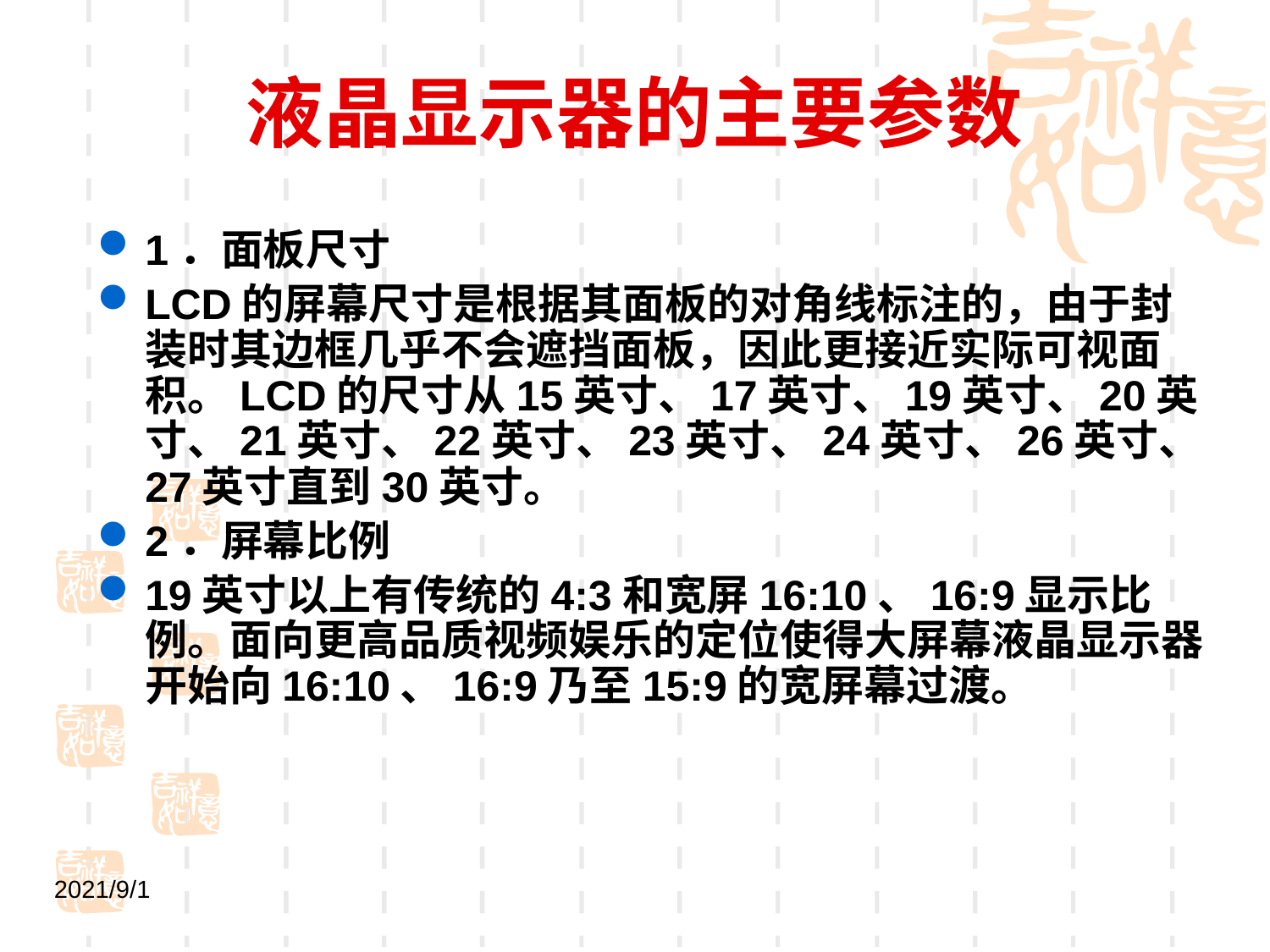

# 液晶显示器的主要参数
1．面板尺寸
LCD的屏幕尺寸是根据其面板的对角线标注的，由于封装时其边框几乎不会遮挡面板，因此更接近实际可视面积。LCD的尺寸从15英寸、17英寸、19英寸、20英寸、21英寸、22英寸、23英寸、24英寸、26英寸、27英寸直到30英寸。
2．屏幕比例
19英寸以上有传统的4:3和宽屏16:10、16:9显示比例。面向更高品质视频娱乐的定位使得大屏幕液晶显示器开始向16:10、16:9乃至15:9的宽屏幕过渡。
2021/9/1